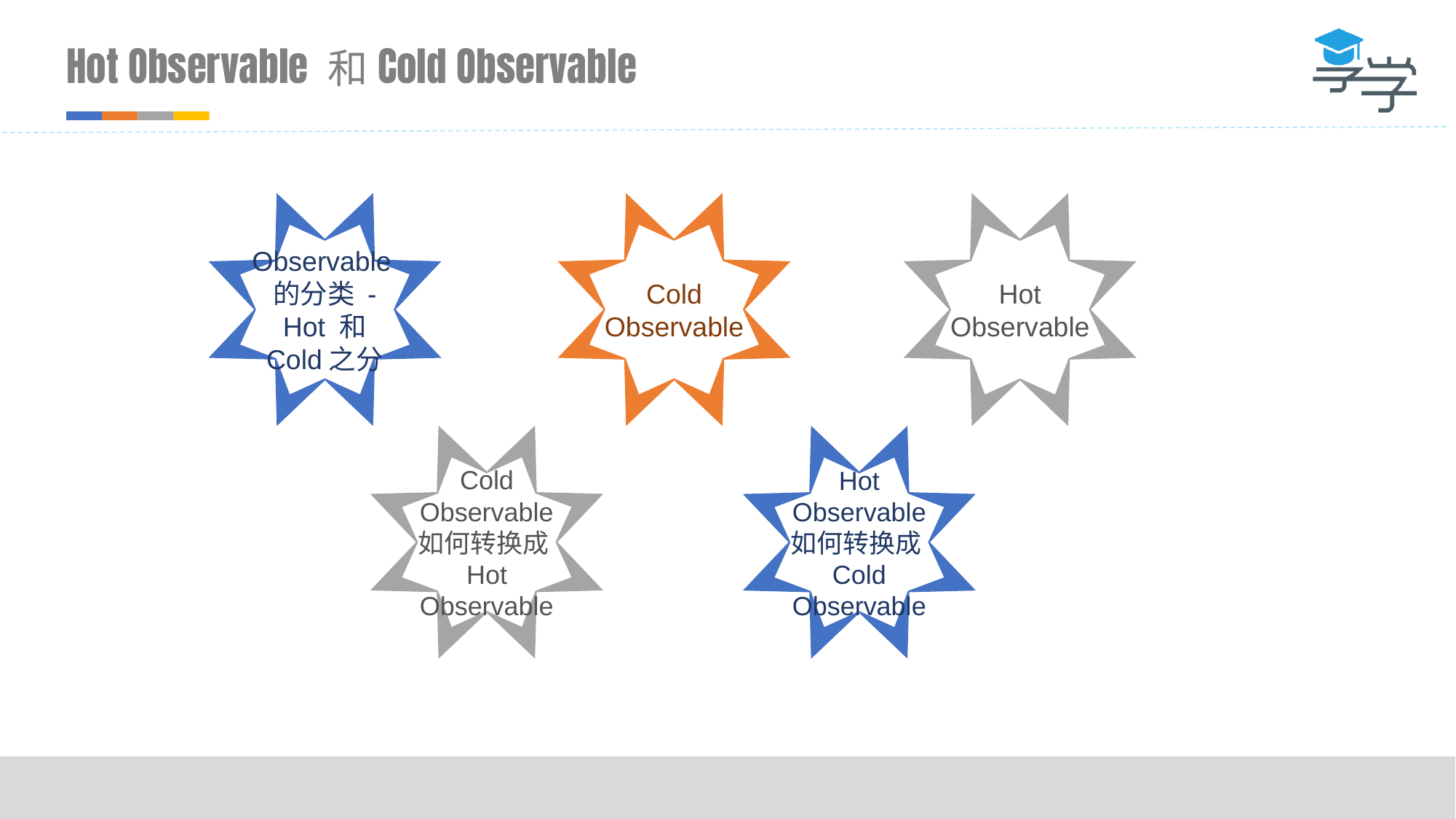

Hot Observable 和Cold Observable

Observable的分类 - Hot 和 Cold之分
Cold Observable
Hot Observable

Cold Observable 如何转换成Hot Observable
Hot Observable 如何转换成Cold Observable